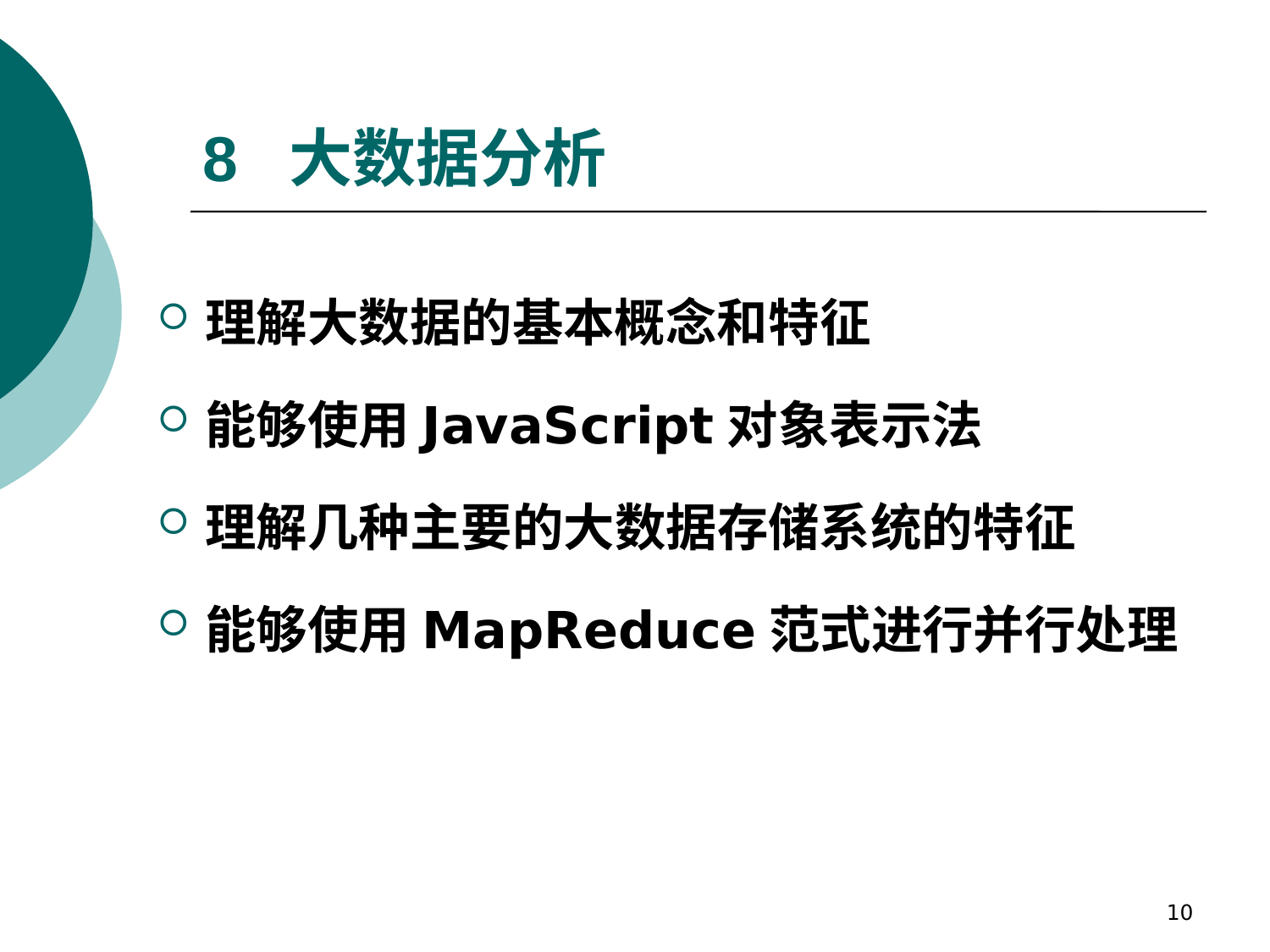

# 8  大数据分析
理解大数据的基本概念和特征
能够使用JavaScript对象表示法
理解几种主要的大数据存储系统的特征
能够使用MapReduce范式进行并行处理
10